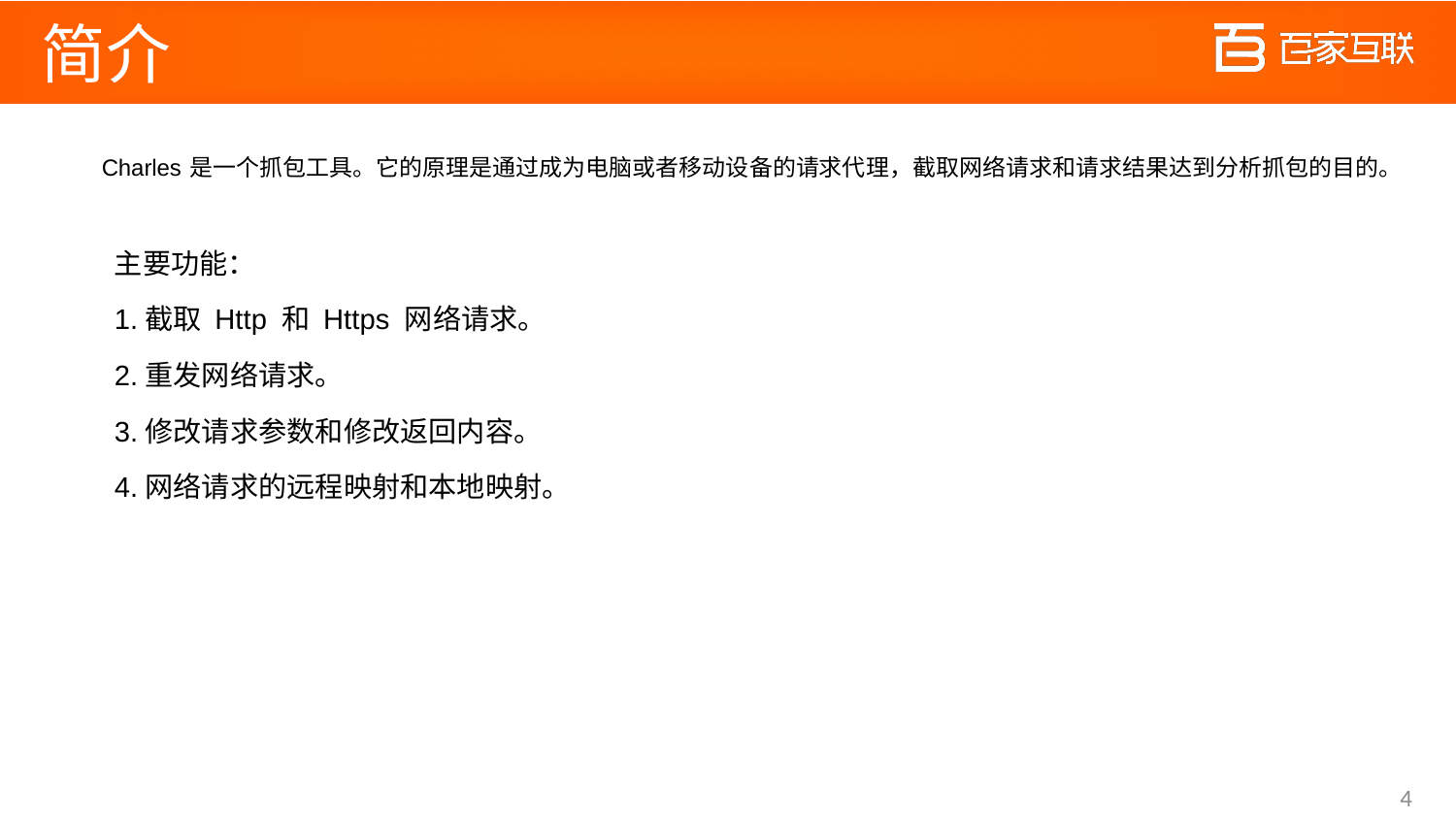

# 简介
Charles 是一个抓包工具。它的原理是通过成为电脑或者移动设备的请求代理，截取网络请求和请求结果达到分析抓包的目的。

主要功能：
1.截取 Http 和 Https 网络请求。
2.重发网络请求。
3.修改请求参数和修改返回内容。
4.网络请求的远程映射和本地映射。
4